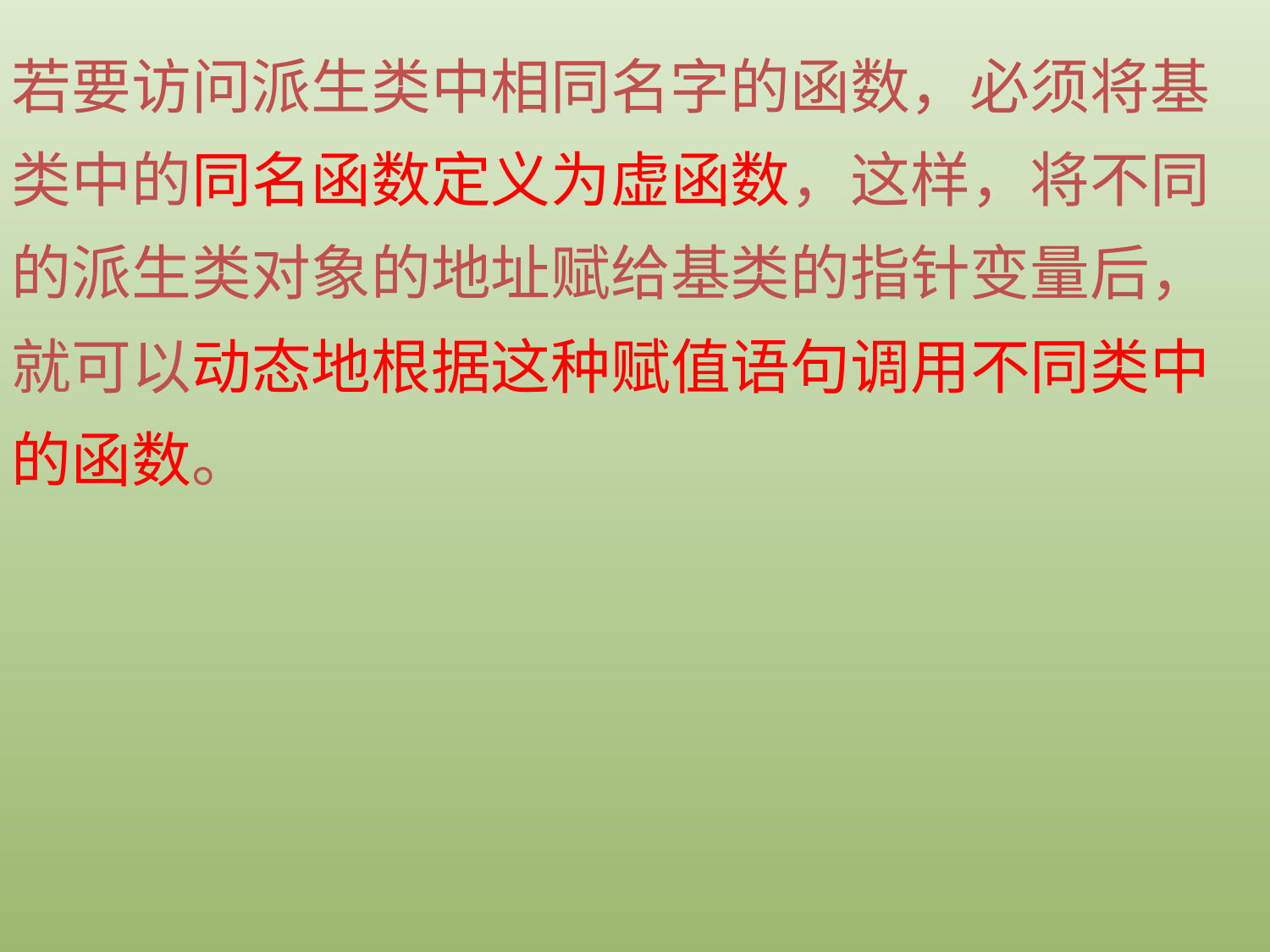

若要访问派生类中相同名字的函数，必须将基类中的同名函数定义为虚函数，这样，将不同的派生类对象的地址赋给基类的指针变量后，就可以动态地根据这种赋值语句调用不同类中的函数。
784